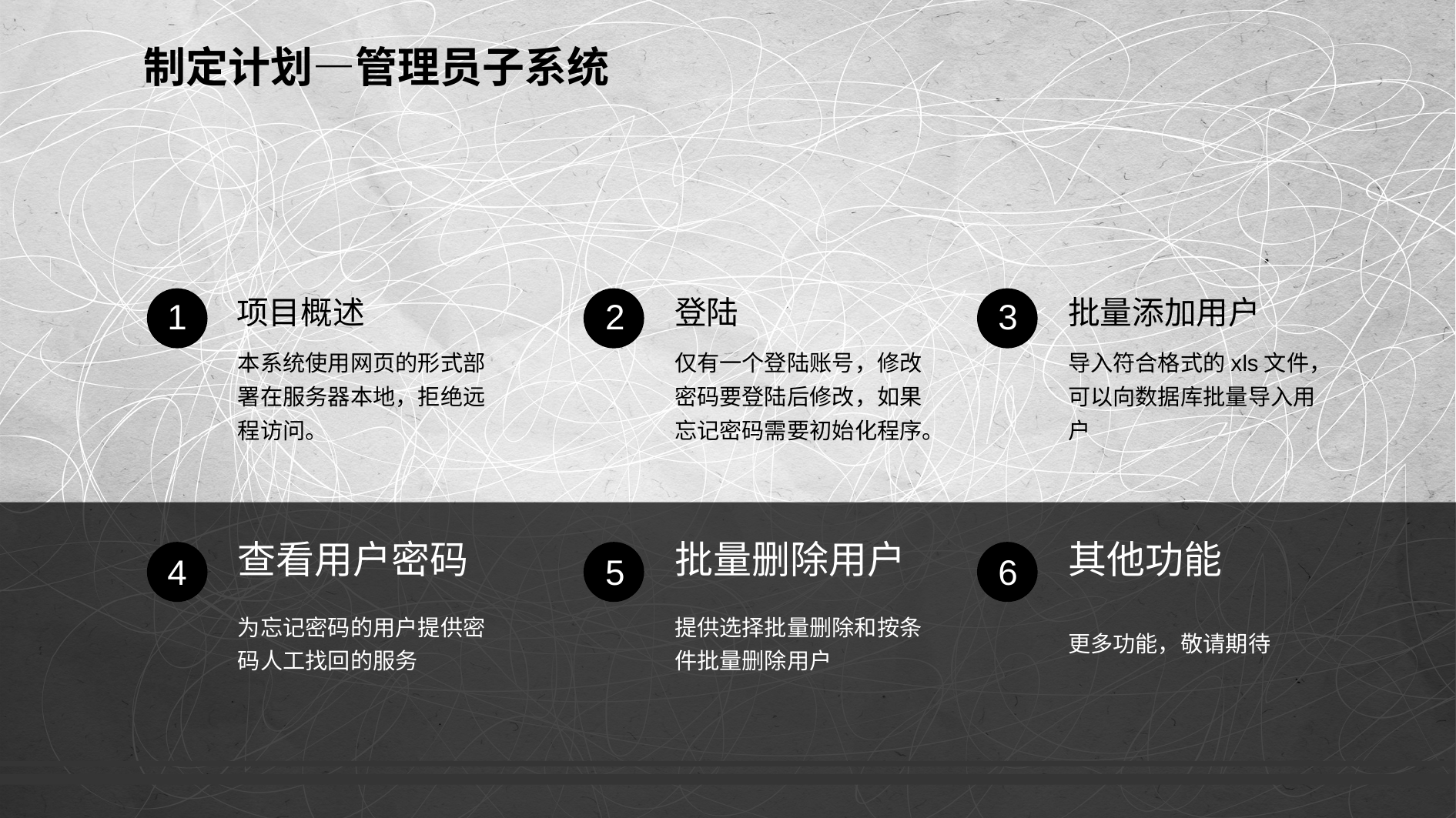

制定计划—管理员子系统

1

2

3
项目概述
本系统使用网页的形式部署在服务器本地，拒绝远程访问。
登陆
仅有一个登陆账号，修改密码要登陆后修改，如果忘记密码需要初始化程序。
批量添加用户
导入符合格式的xls文件，可以向数据库批量导入用户

查看用户密码
为忘记密码的用户提供密码人工找回的服务
批量删除用户
提供选择批量删除和按条件批量删除用户
其他功能
更多功能，敬请期待

4

5

6